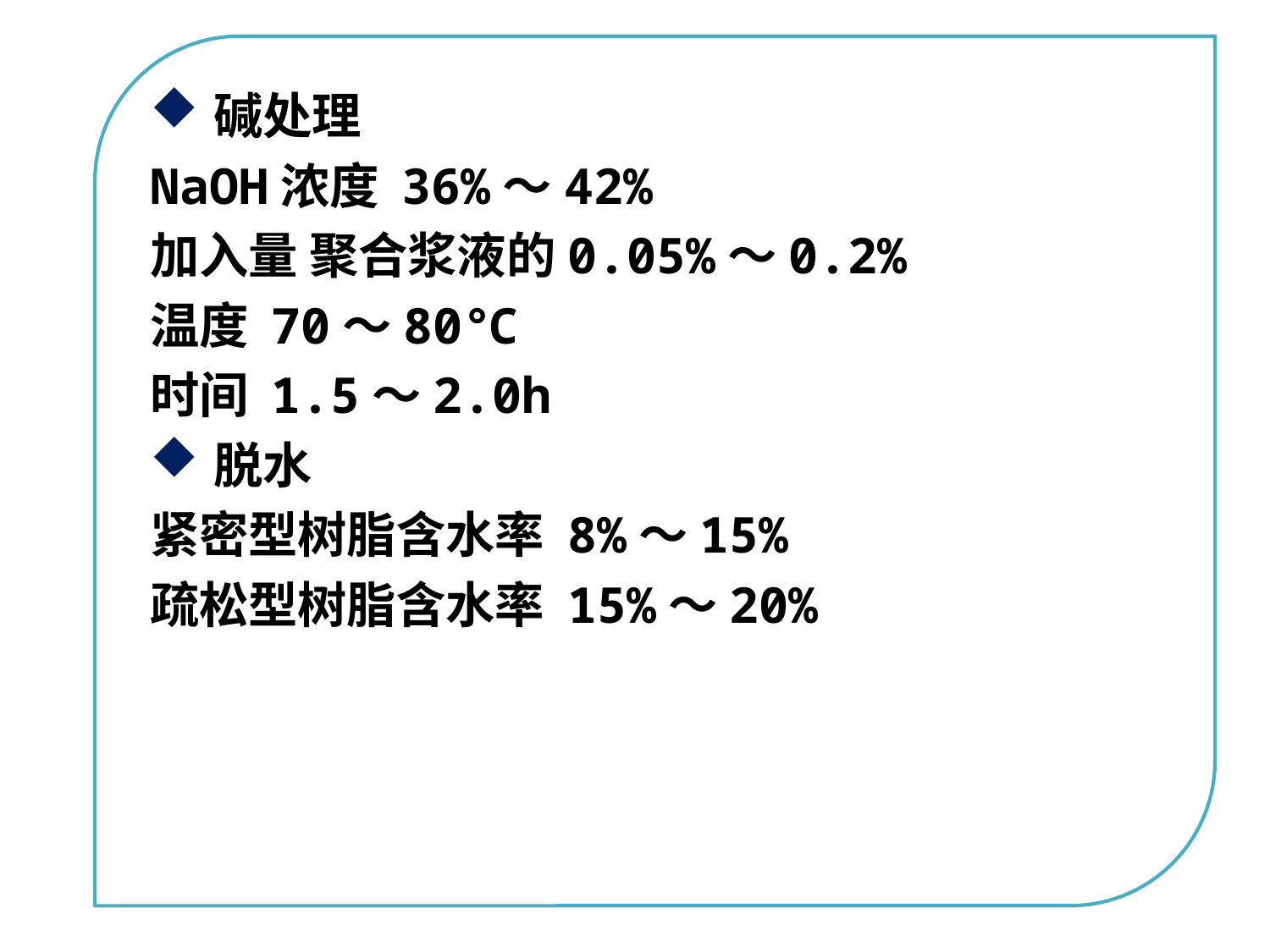

碱处理
NaOH浓度 36%～42%
加入量 聚合浆液的0.05%～0.2%
温度 70～80℃
时间 1.5～2.0h
脱水
紧密型树脂含水率 8%～15%
疏松型树脂含水率 15%～20%
点击添加文本
点击添加文本
点击添加文本
点击添加文本